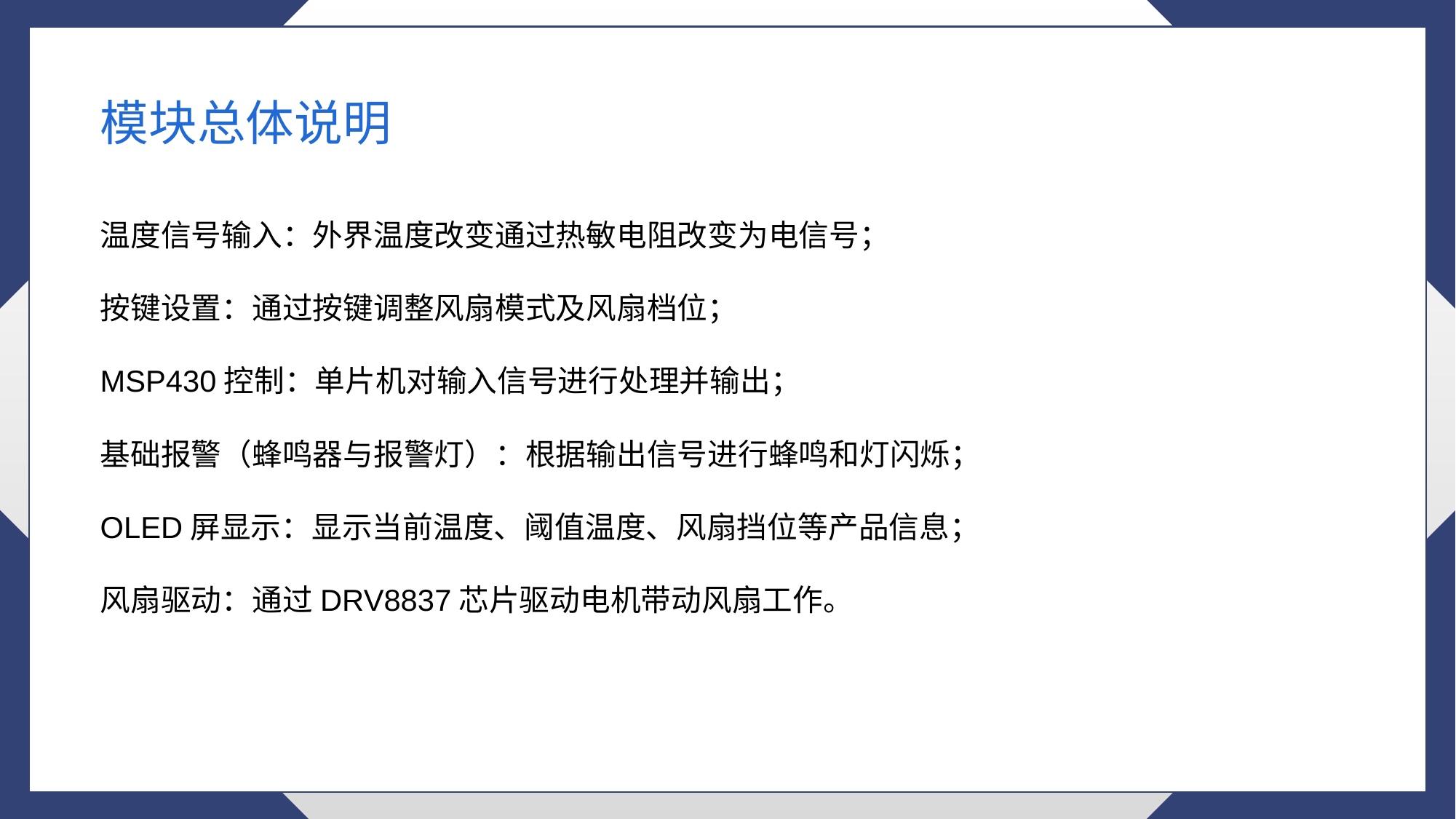

模块总体说明

温度信号输入：外界温度改变通过热敏电阻改变为电信号；

按键设置：通过按键调整风扇模式及风扇档位；

MSP430控制：单片机对输入信号进行处理并输出；

基础报警（蜂鸣器与报警灯）：根据输出信号进行蜂鸣和灯闪烁；

OLED屏显示：显示当前温度、阈值温度、风扇挡位等产品信息；

风扇驱动：通过DRV8837芯片驱动电机带动风扇工作。